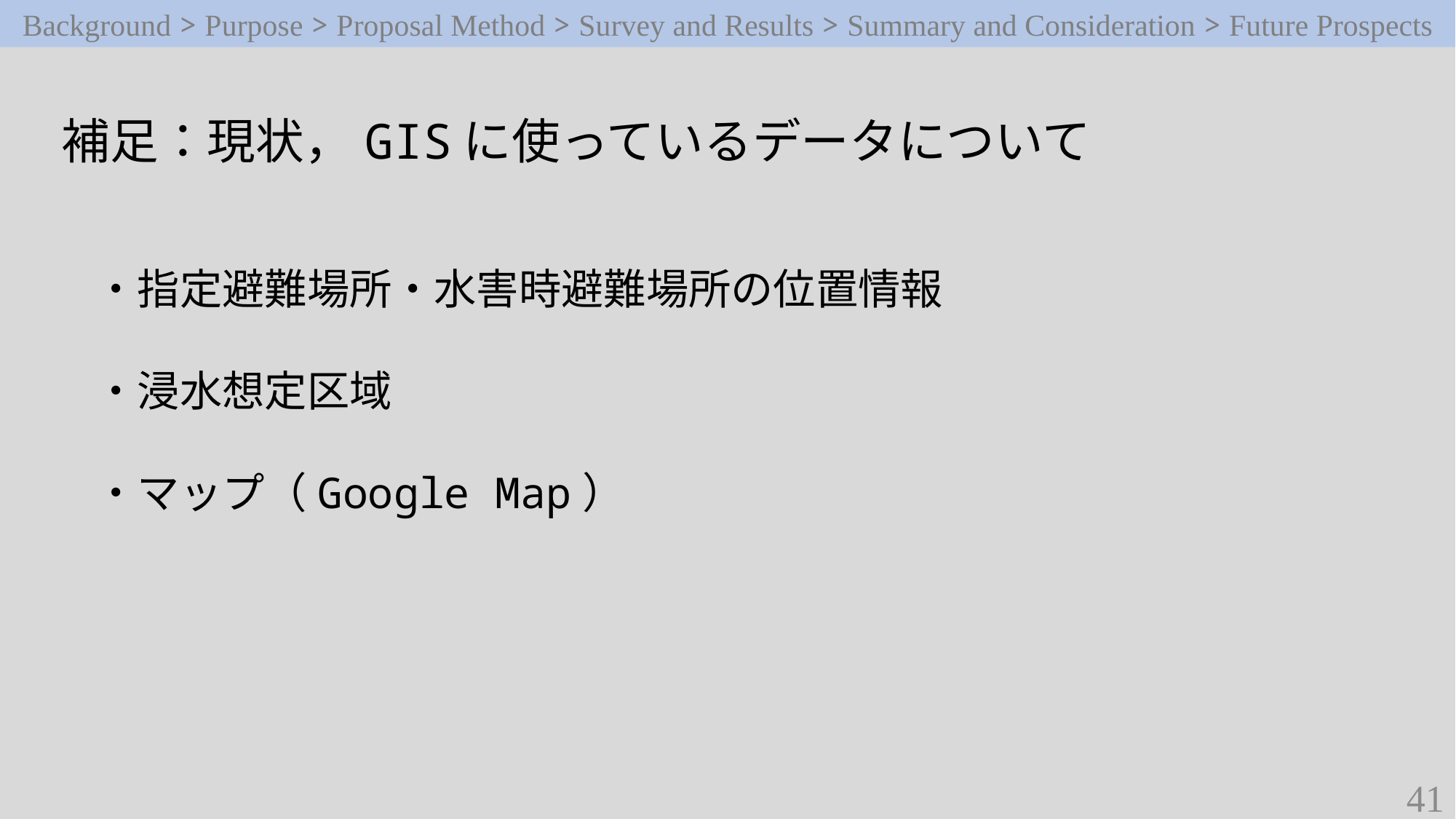

Background > Purpose > Proposal Method > Survey and Results > Summary and Consideration > Future Prospects
補足：現状，GISに使っているデータについて
・指定避難場所・水害時避難場所の位置情報

・浸水想定区域

・マップ（Google Map）
41